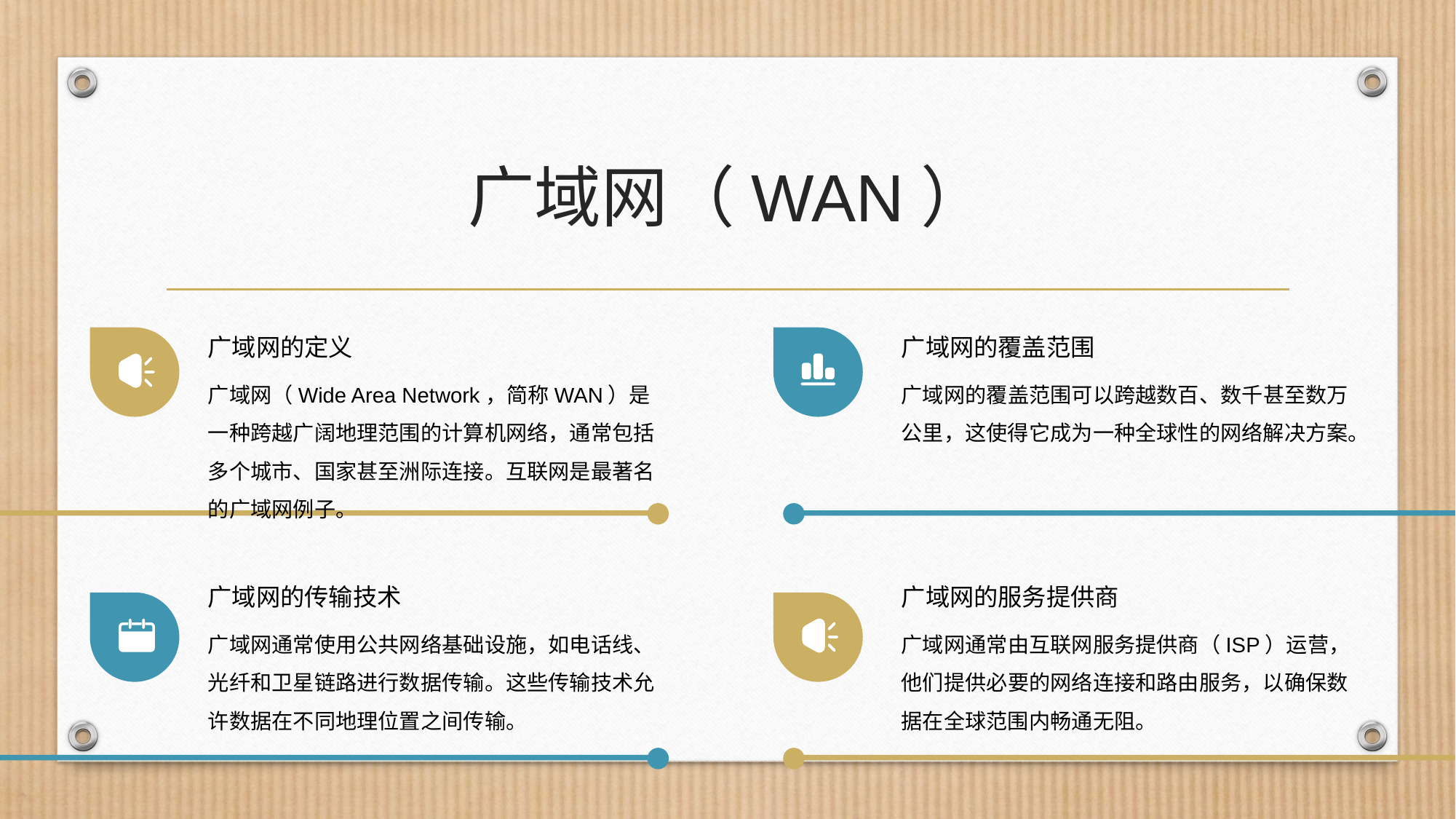

# 广域网（WAN）
广域网的定义
广域网的覆盖范围

广域网（Wide Area Network，简称WAN）是一种跨越广阔地理范围的计算机网络，通常包括多个城市、国家甚至洲际连接。互联网是最著名的广域网例子。
广域网的覆盖范围可以跨越数百、数千甚至数万公里，这使得它成为一种全球性的网络解决方案。

广域网的传输技术
广域网的服务提供商

广域网通常使用公共网络基础设施，如电话线、光纤和卫星链路进行数据传输。这些传输技术允许数据在不同地理位置之间传输。

广域网通常由互联网服务提供商（ISP）运营，他们提供必要的网络连接和路由服务，以确保数据在全球范围内畅通无阻。